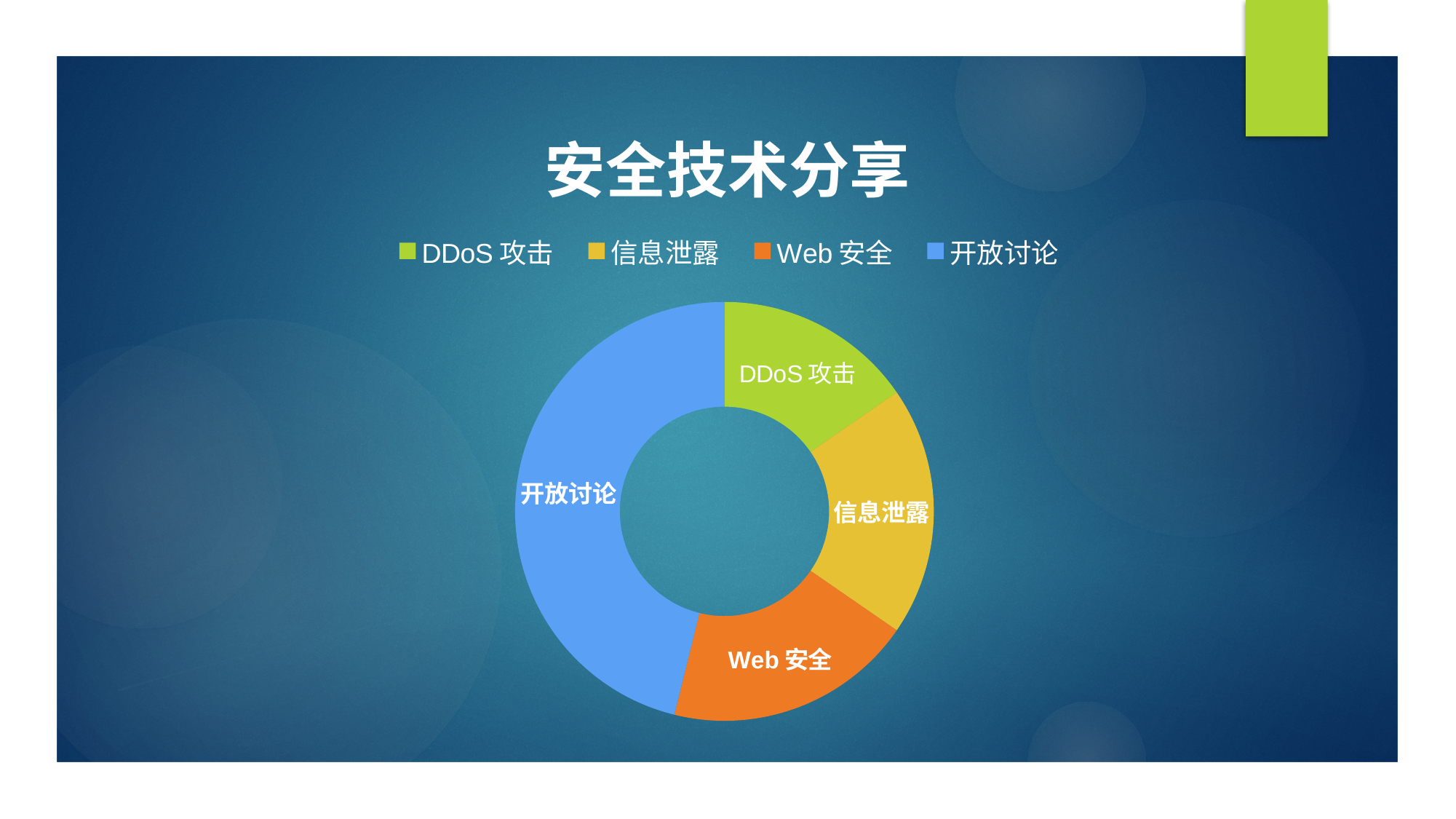

1

### Chart: 安全技术分享

| Category | 安全分享 |
|---|---|
| DDoS攻击 | 20.0 |
| 信息泄露 | 25.0 |
| Web安全 | 25.0 |
| 开放讨论 | 60.0 |